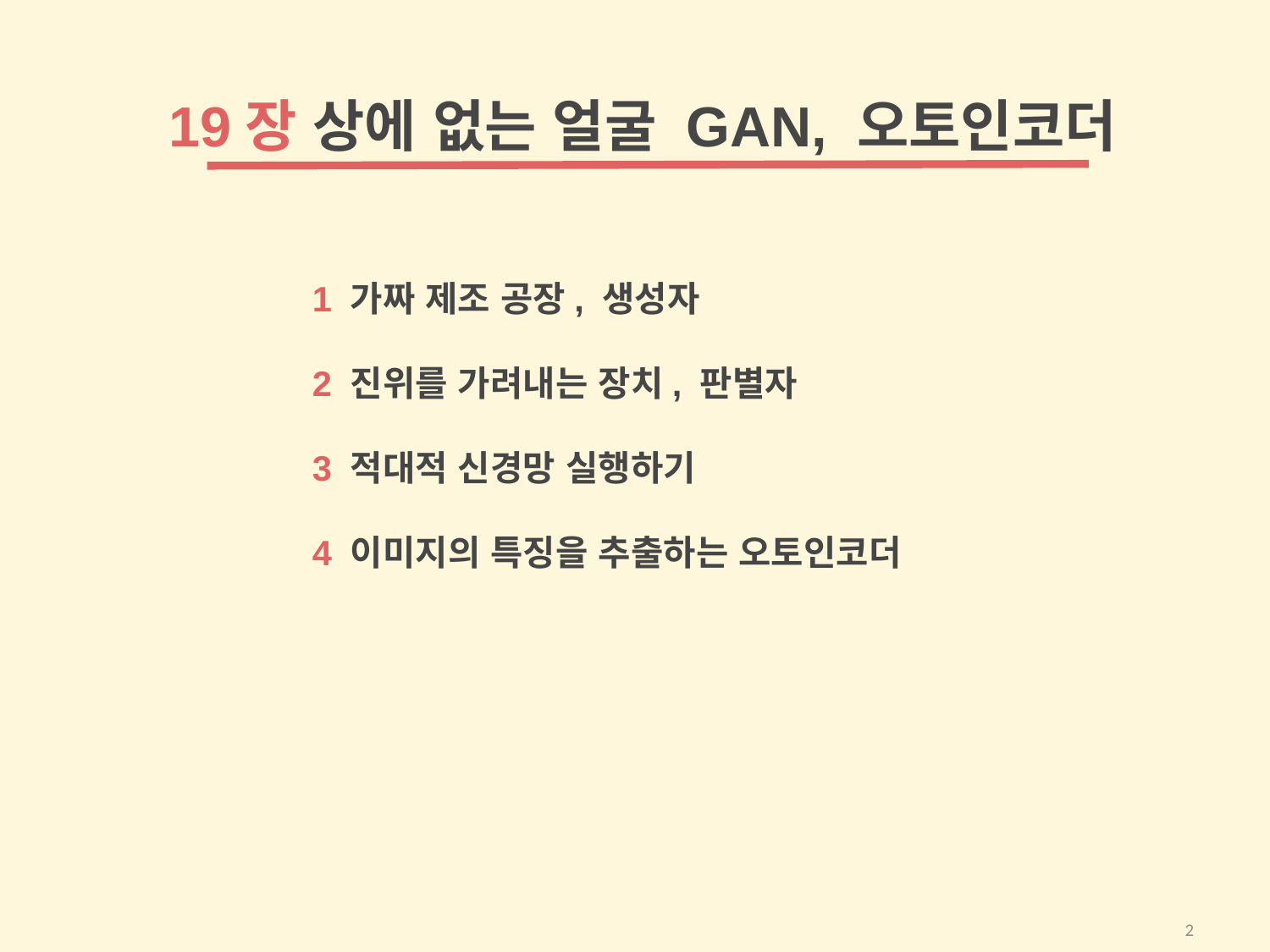

19장 상에 없는 얼굴 GAN, 오토인코더
1 가짜 제조 공장, 생성자
2 진위를 가려내는 장치, 판별자
3 적대적 신경망 실행하기
4 이미지의 특징을 추출하는 오토인코더
2